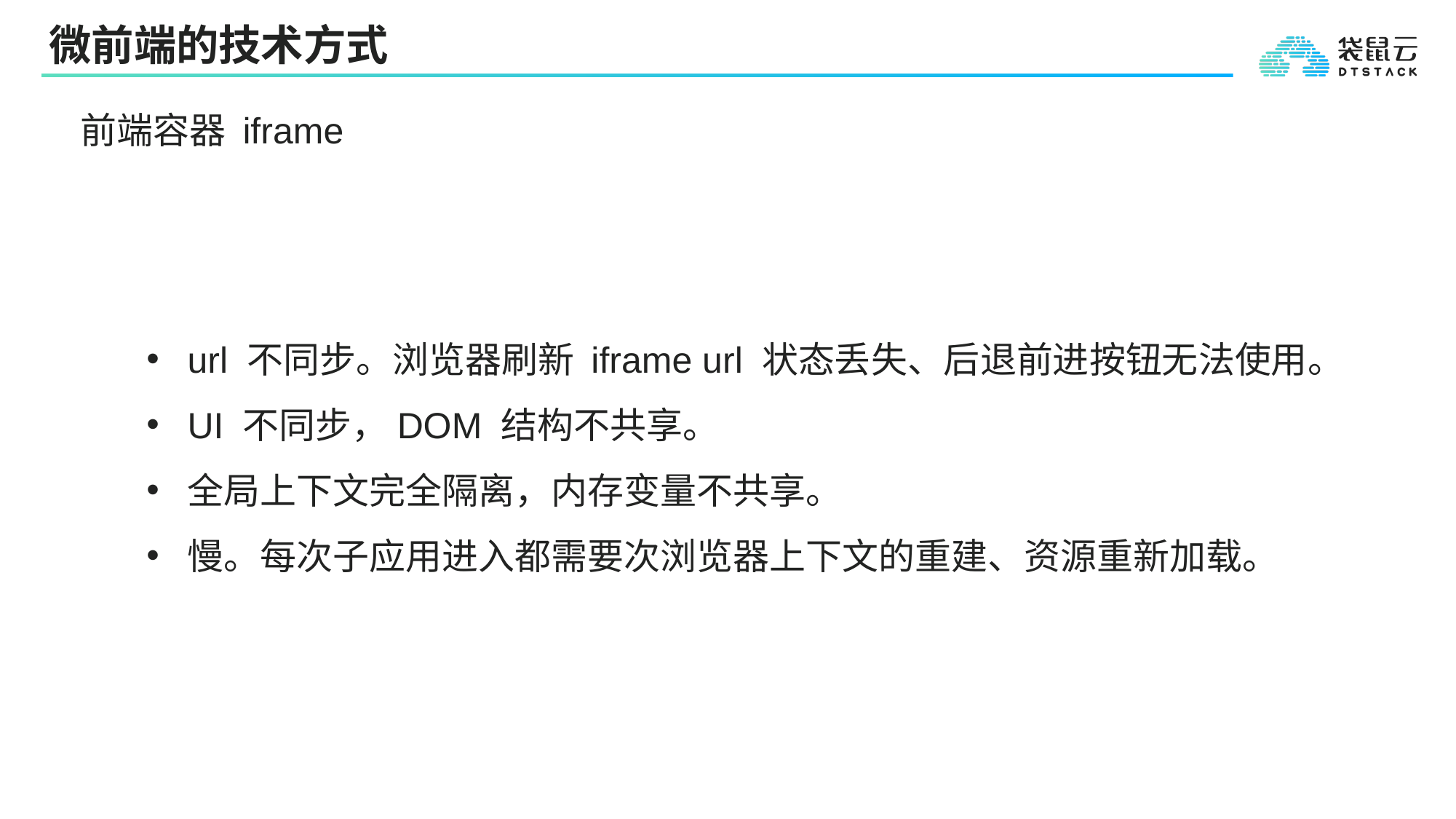

# 微前端的技术方式
前端容器 iframe
url 不同步。浏览器刷新 iframe url 状态丢失、后退前进按钮无法使用。
UI 不同步，DOM 结构不共享。
全局上下文完全隔离，内存变量不共享。
慢。每次子应用进入都需要次浏览器上下文的重建、资源重新加载。